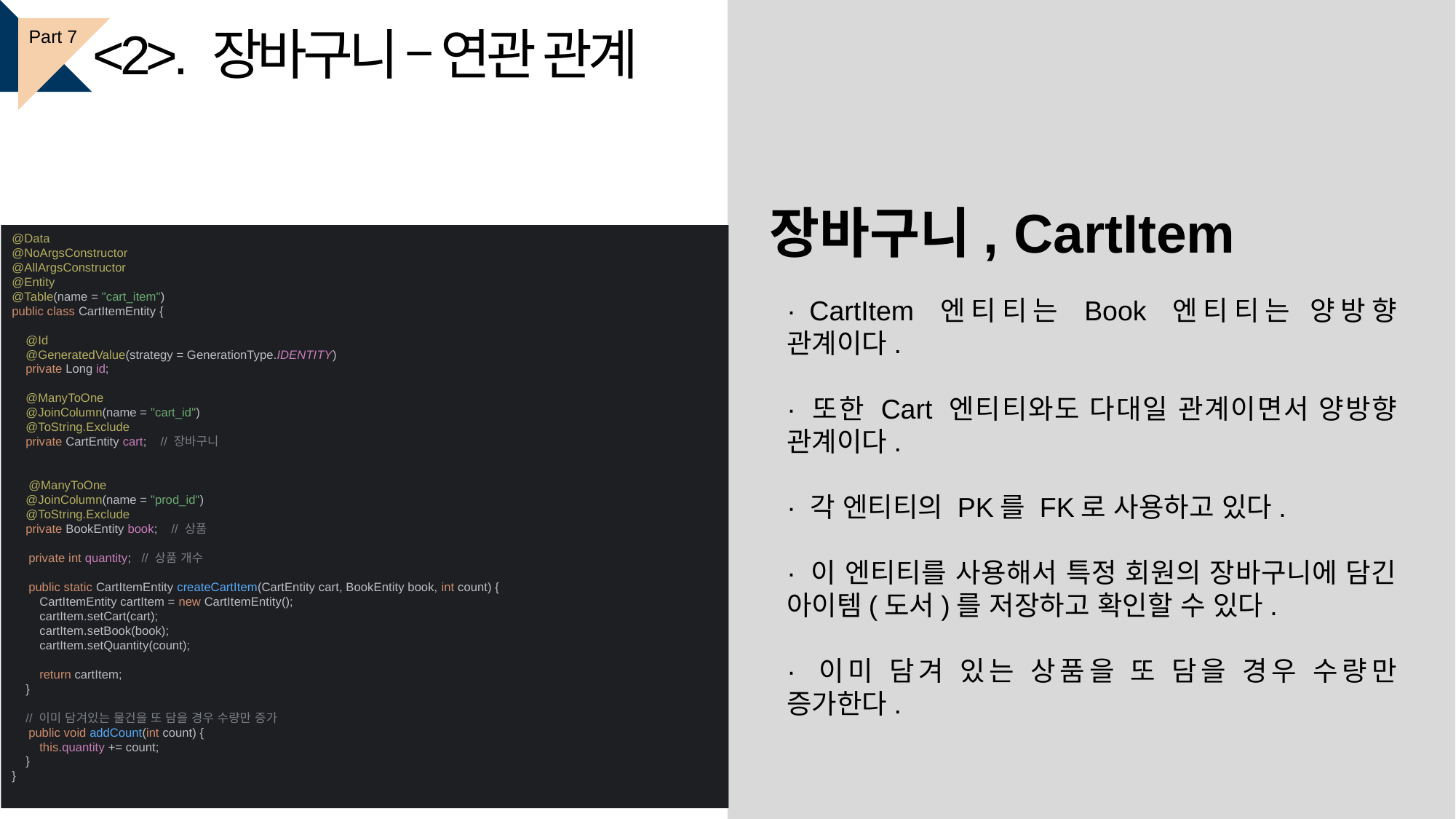

<2>. 장바구니 – 연관 관계

Part 7
장바구니, CartItem
@Data
@NoArgsConstructor
@AllArgsConstructor
@Entity
@Table(name = "cart_item")
public class CartItemEntity {
    @Id
    @GeneratedValue(strategy = GenerationType.IDENTITY)
    private Long id;
    @ManyToOne
    @JoinColumn(name = "cart_id")
    @ToString.Exclude
    private CartEntity cart;    // 장바구니
    @ManyToOne
    @JoinColumn(name = "prod_id")
    @ToString.Exclude
    private BookEntity book;    // 상품
    private int quantity;   // 상품 개수
    public static CartItemEntity createCartItem(CartEntity cart, BookEntity book, int count) {
        CartItemEntity cartItem = new CartItemEntity();
        cartItem.setCart(cart);
        cartItem.setBook(book);
        cartItem.setQuantity(count);
        return cartItem;
    }
    // 이미 담겨있는 물건을 또 담을 경우 수량만 증가
    public void addCount(int count) {
        this.quantity += count;
    }
}
· CartItem 엔티티는 Book 엔티티는 양방향 관계이다.

· 또한 Cart 엔티티와도 다대일 관계이면서 양방향 관계이다.

· 각 엔티티의 PK를 FK로 사용하고 있다.

· 이 엔티티를 사용해서 특정 회원의 장바구니에 담긴 아이템(도서)를 저장하고 확인할 수 있다.

· 이미 담겨 있는 상품을 또 담을 경우 수량만 증가한다.